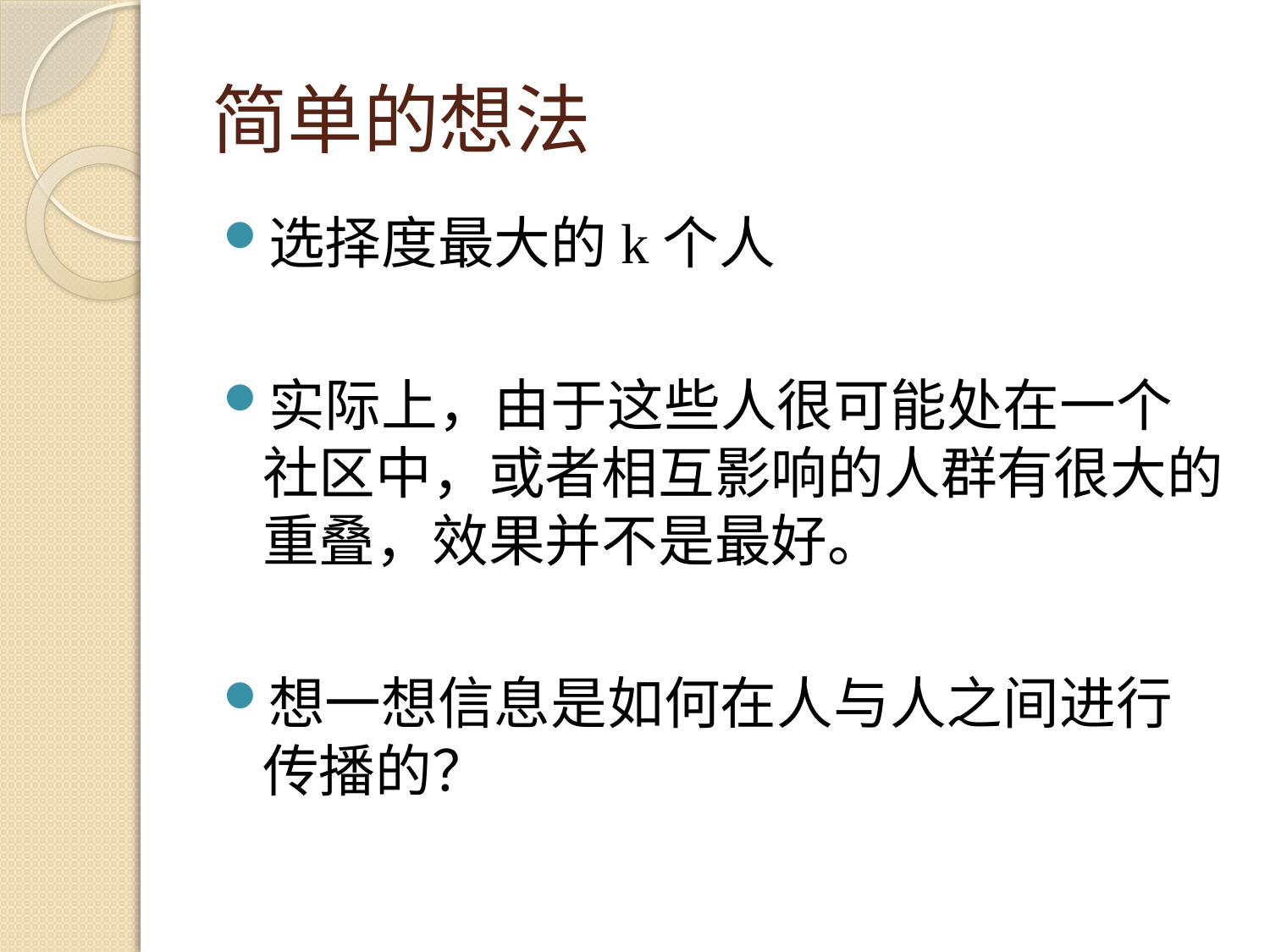

# 简单的想法
选择度最大的k个人

实际上，由于这些人很可能处在一个社区中，或者相互影响的人群有很大的重叠，效果并不是最好。

想一想信息是如何在人与人之间进行传播的？